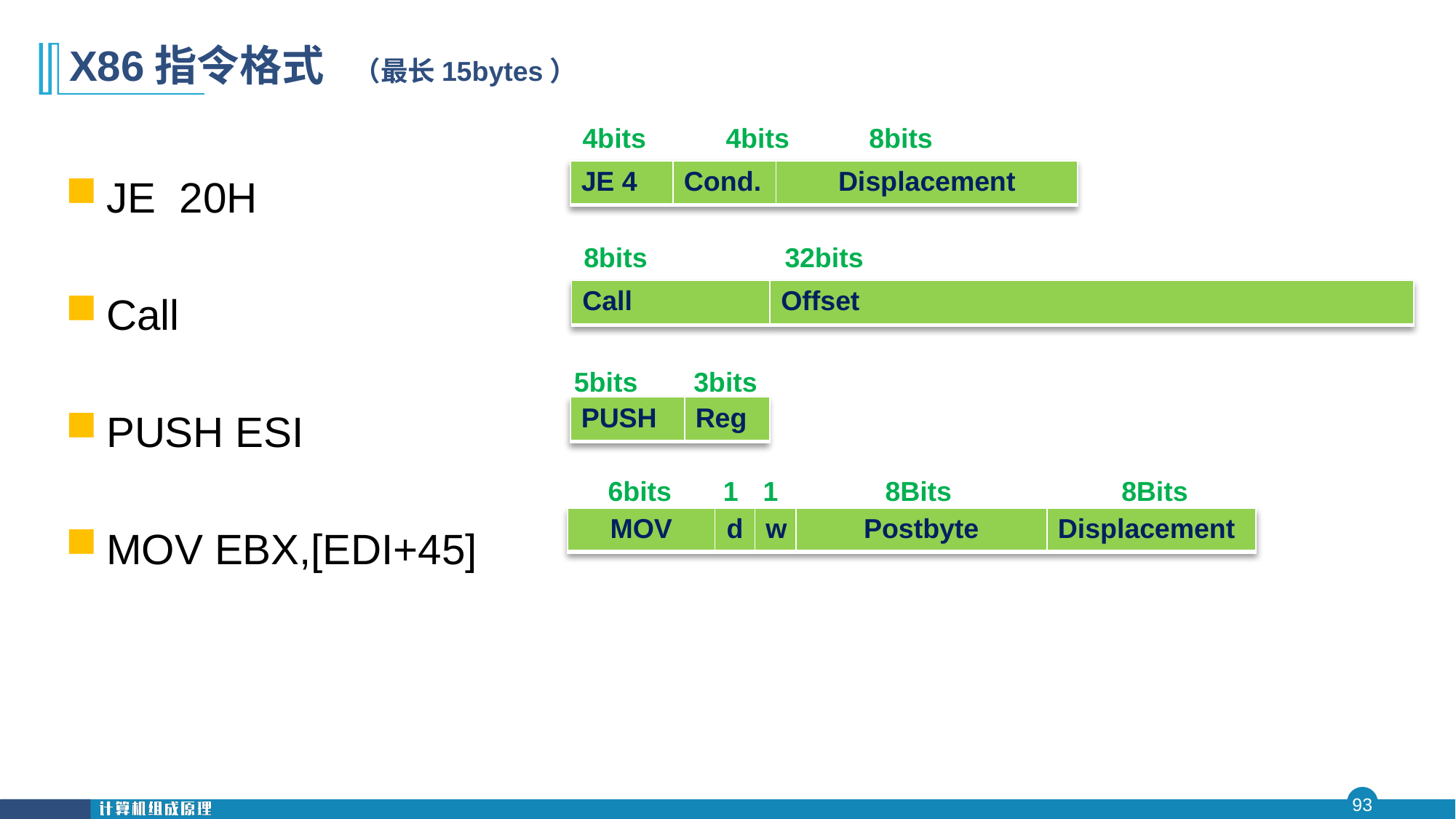

# X86指令格式   （最长15bytes）
JE  20H
Call
PUSH ESI
MOV EBX,[EDI+45]

| 4bits | 4bits | 8bits |
| --- | --- | --- |
| JE 4 | Cond. | Displacement |
| --- | --- | --- |
| 8bits | 32bits |
| --- | --- |
| Call | Offset |
| --- | --- |
| 5bits | 3bits |
| --- | --- |
| PUSH | Reg |
| --- | --- |

6bits
1
1
8Bits
8Bits
| MOV | d | w | Postbyte | Displacement |
| --- | --- | --- | --- | --- |